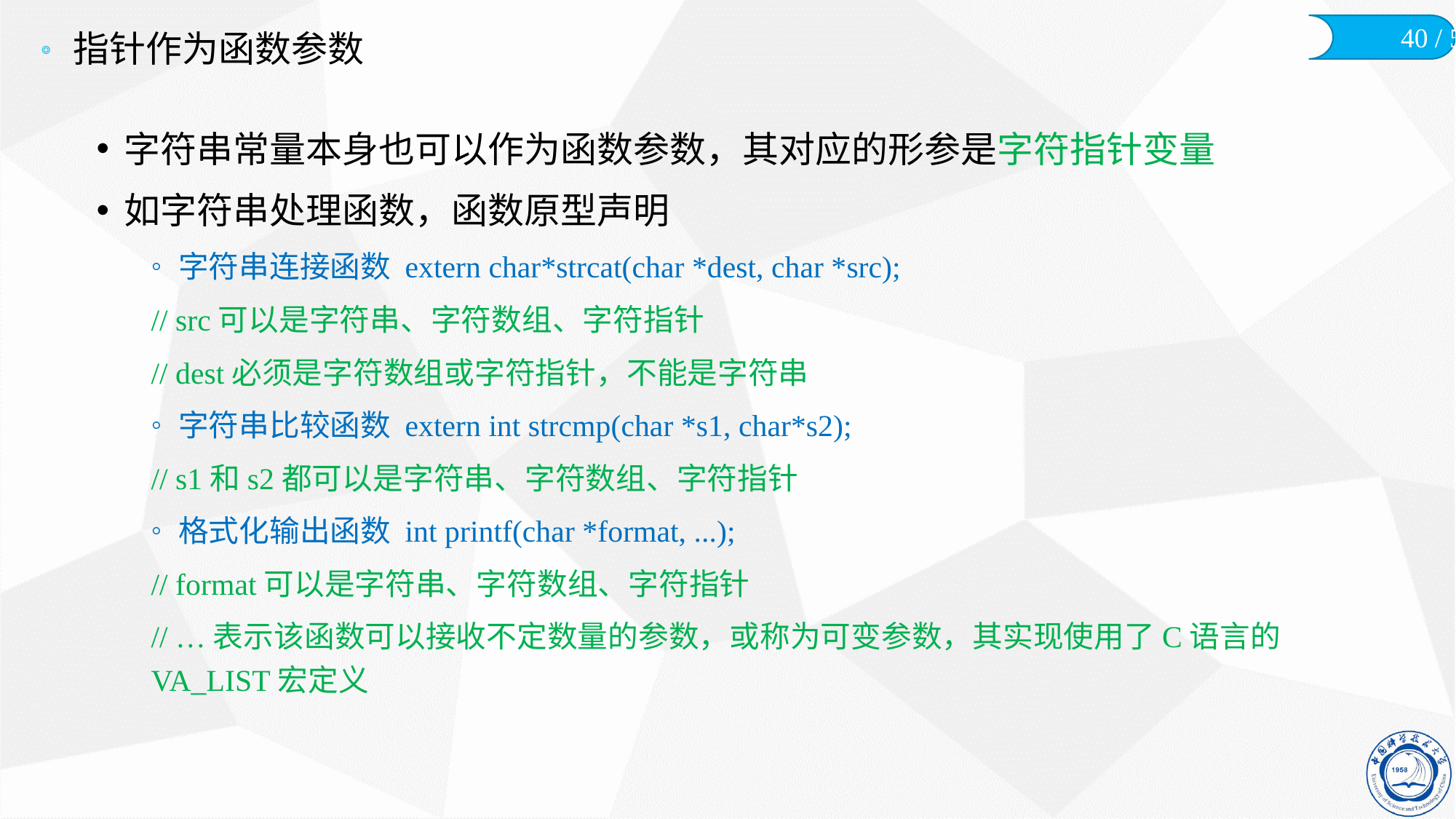

# 指针作为函数参数
字符串常量本身也可以作为函数参数，其对应的形参是字符指针变量
如字符串处理函数，函数原型声明
字符串连接函数 extern char*strcat(char *dest, char *src);
// src可以是字符串、字符数组、字符指针
// dest必须是字符数组或字符指针，不能是字符串
字符串比较函数 extern int strcmp(char *s1, char*s2);
// s1和s2都可以是字符串、字符数组、字符指针
格式化输出函数 int printf(char *format, ...);
// format可以是字符串、字符数组、字符指针
// …表示该函数可以接收不定数量的参数，或称为可变参数，其实现使用了C语言的VA_LIST宏定义